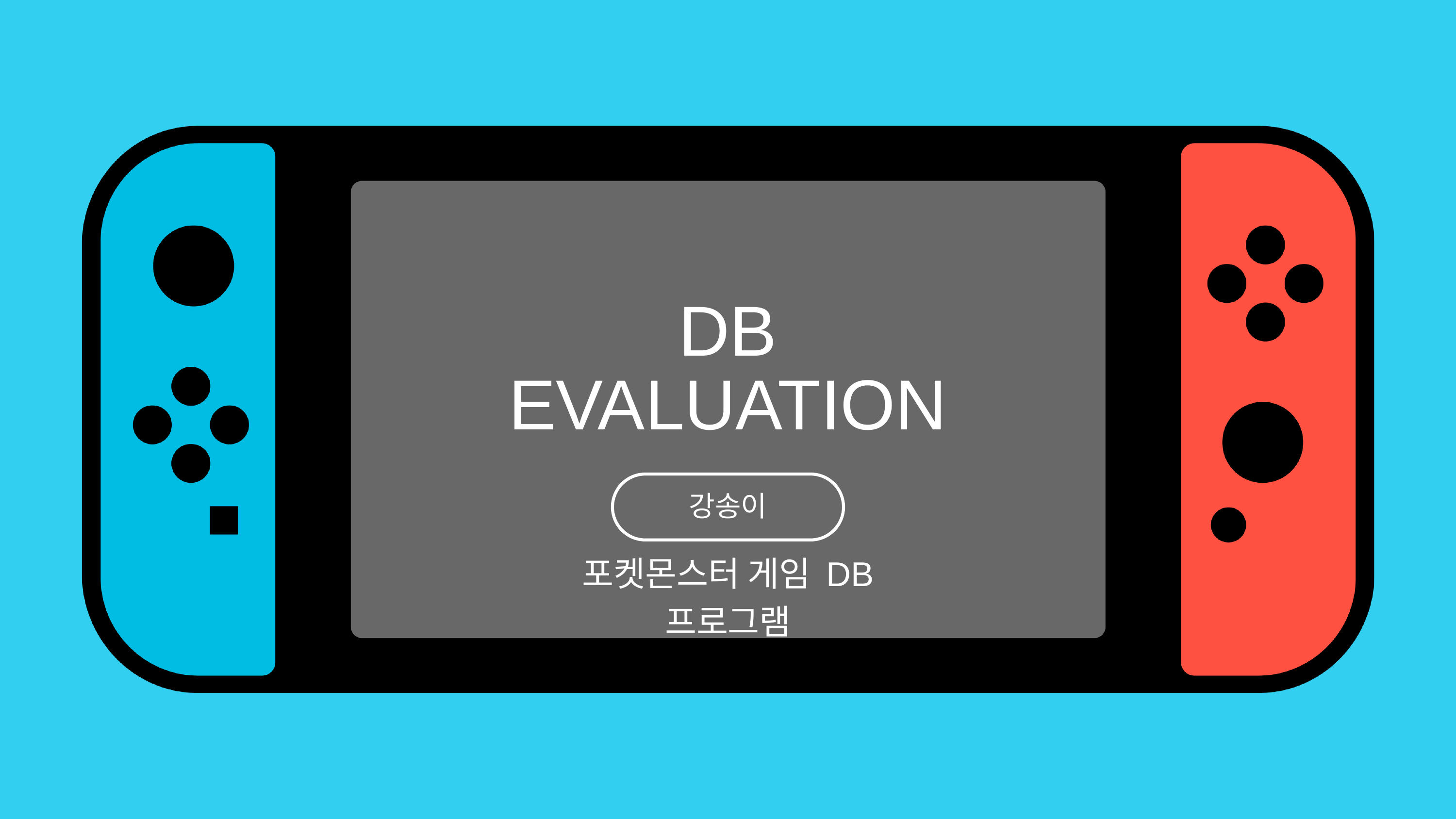

DB
EVALUATION

강송이
포켓몬스터 게임 DB 프로그램